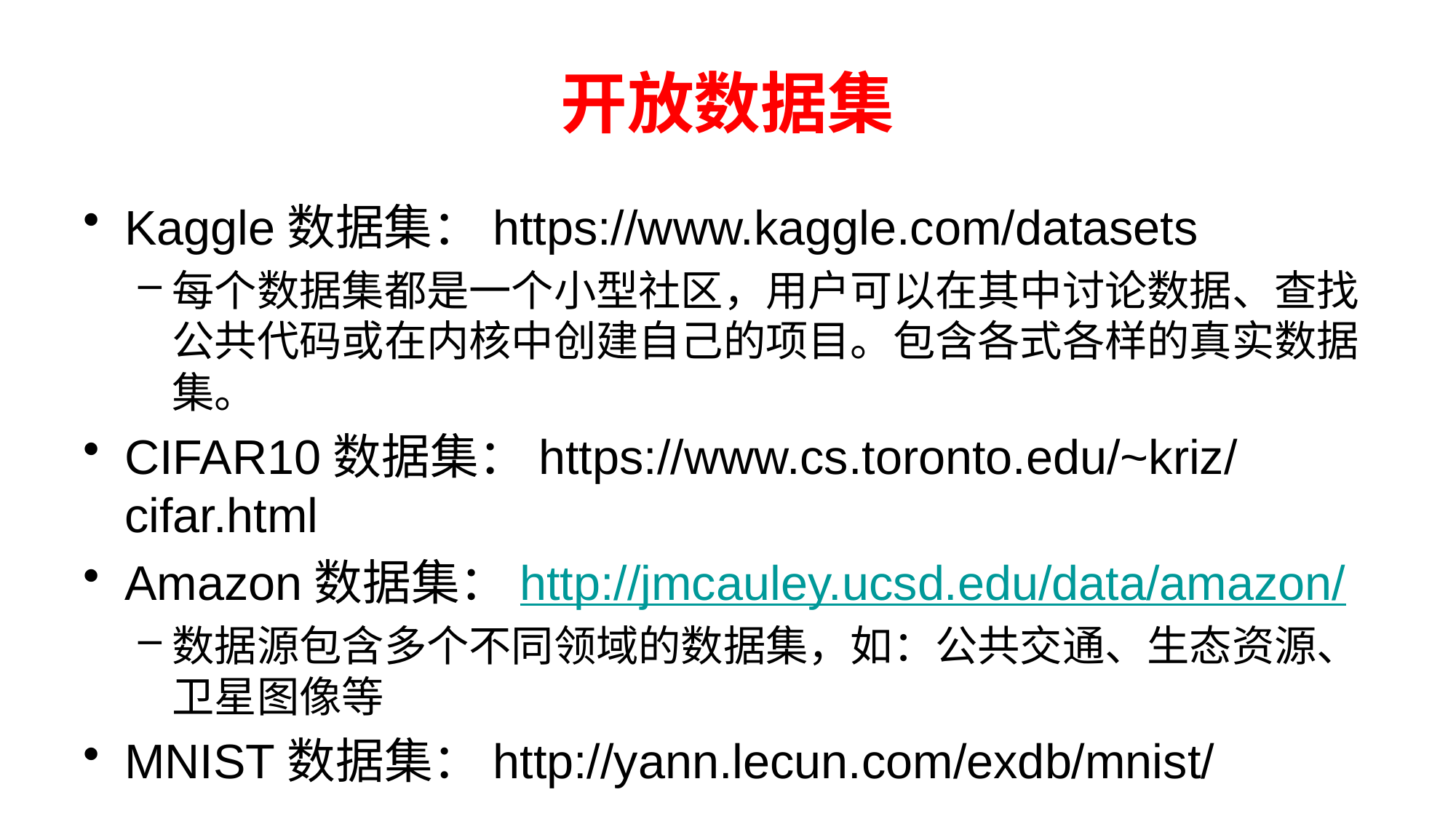

# 开放数据集
Kaggle数据集：https://www.kaggle.com/datasets
每个数据集都是一个小型社区，用户可以在其中讨论数据、查找公共代码或在内核中创建自己的项目。包含各式各样的真实数据集。
CIFAR10数据集：https://www.cs.toronto.edu/~kriz/cifar.html
Amazon数据集：http://jmcauley.ucsd.edu/data/amazon/
数据源包含多个不同领域的数据集，如：公共交通、生态资源、卫星图像等
MNIST数据集：http://yann.lecun.com/exdb/mnist/